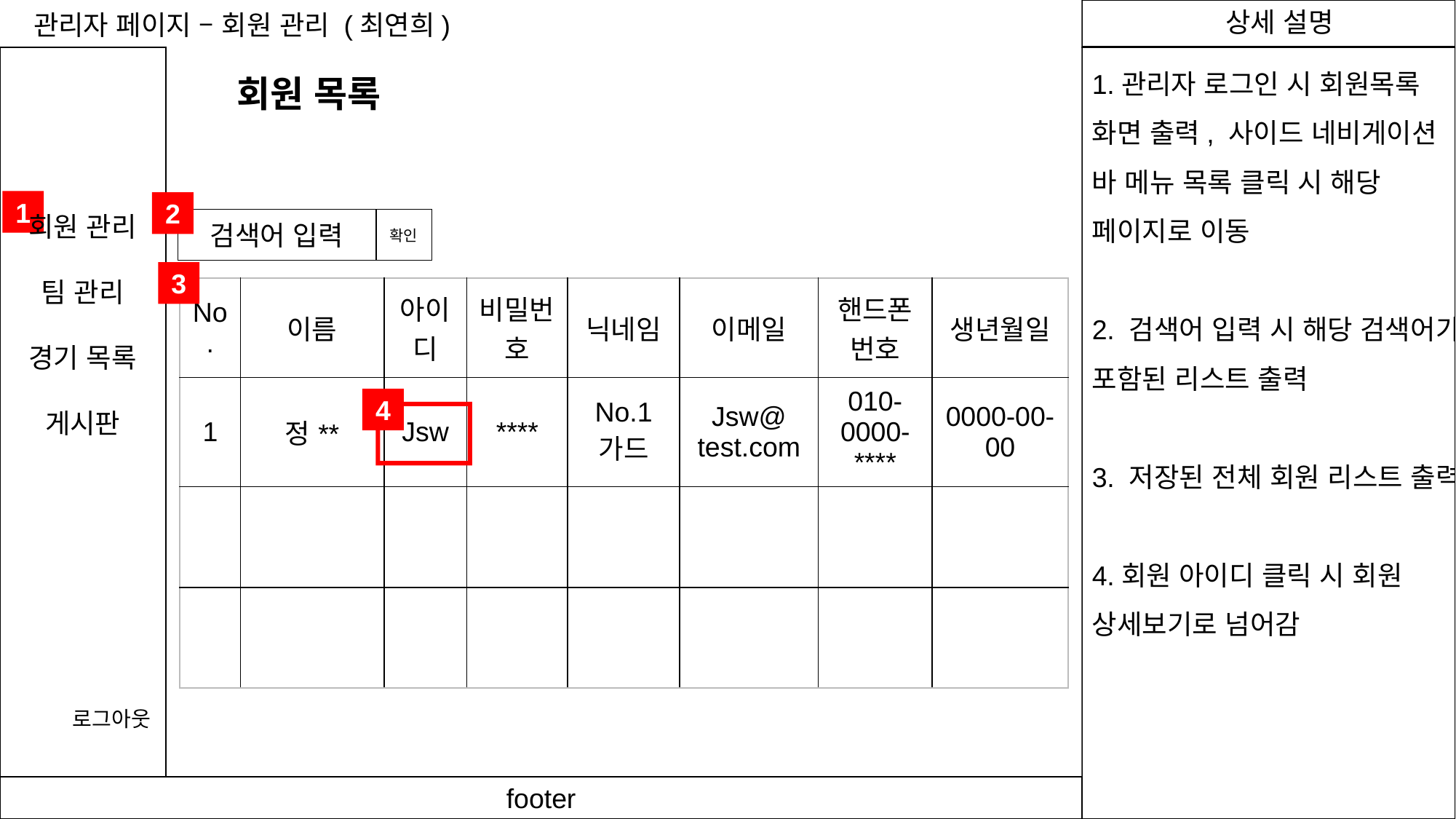

관리자 페이지 – 회원 관리 (최연희)
1.관리자 로그인 시 회원목록 화면 출력, 사이드 네비게이션 바 메뉴 목록 클릭 시 해당 페이지로 이동

2. 검색어 입력 시 해당 검색어가 포함된 리스트 출력

3. 저장된 전체 회원 리스트 출력

4.회원 아이디 클릭 시 회원 상세보기로 넘어감
회원 목록
1
2
회원 관리

팀 관리

경기 목록

게시판
검색어 입력
확인
3
| No. | 이름 | 아이디 | 비밀번호 | 닉네임 | 이메일 | 핸드폰번호 | 생년월일 |
| --- | --- | --- | --- | --- | --- | --- | --- |
| 1 | 정\*\* | Jsw | \*\*\*\* | No.1 가드 | Jsw@ test.com | 010-0000-\*\*\*\* | 0000-00-00 |
|  |  |  |  |  |  |  |  |
|  |  |  |  |  |  |  |  |

4

로그아웃
footer